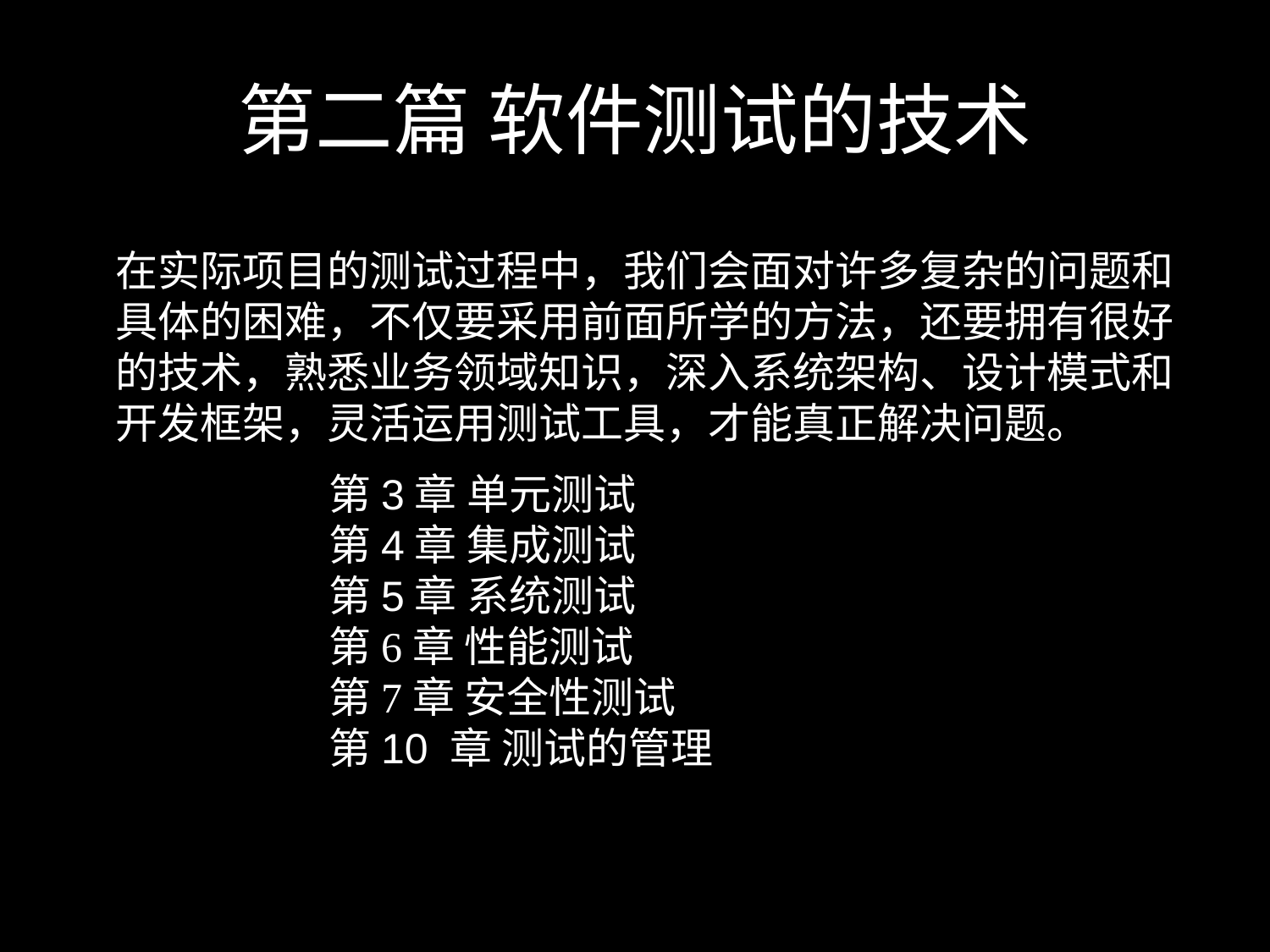

# 第二篇 软件测试的技术
在实际项目的测试过程中，我们会面对许多复杂的问题和具体的困难，不仅要采用前面所学的方法，还要拥有很好的技术，熟悉业务领域知识，深入系统架构、设计模式和开发框架，灵活运用测试工具，才能真正解决问题。

第3章 单元测试
第4章 集成测试
第5章 系统测试
第6章 性能测试
第7章 安全性测试
第10 章 测试的管理